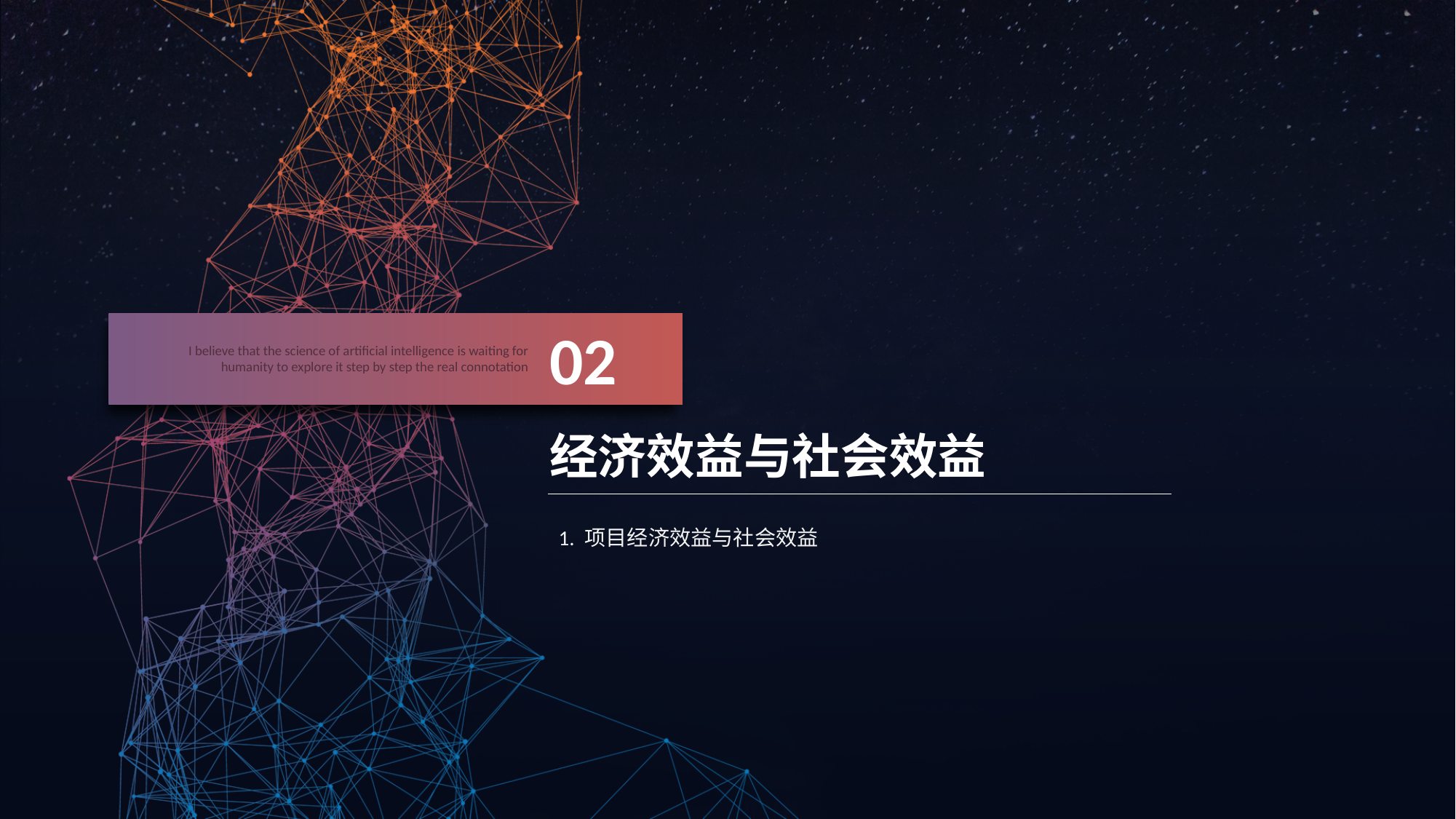

02

I believe that the science of artificial intelligence is waiting for humanity to explore it step by step the real connotation
经济效益与社会效益
1. 项目经济效益与社会效益